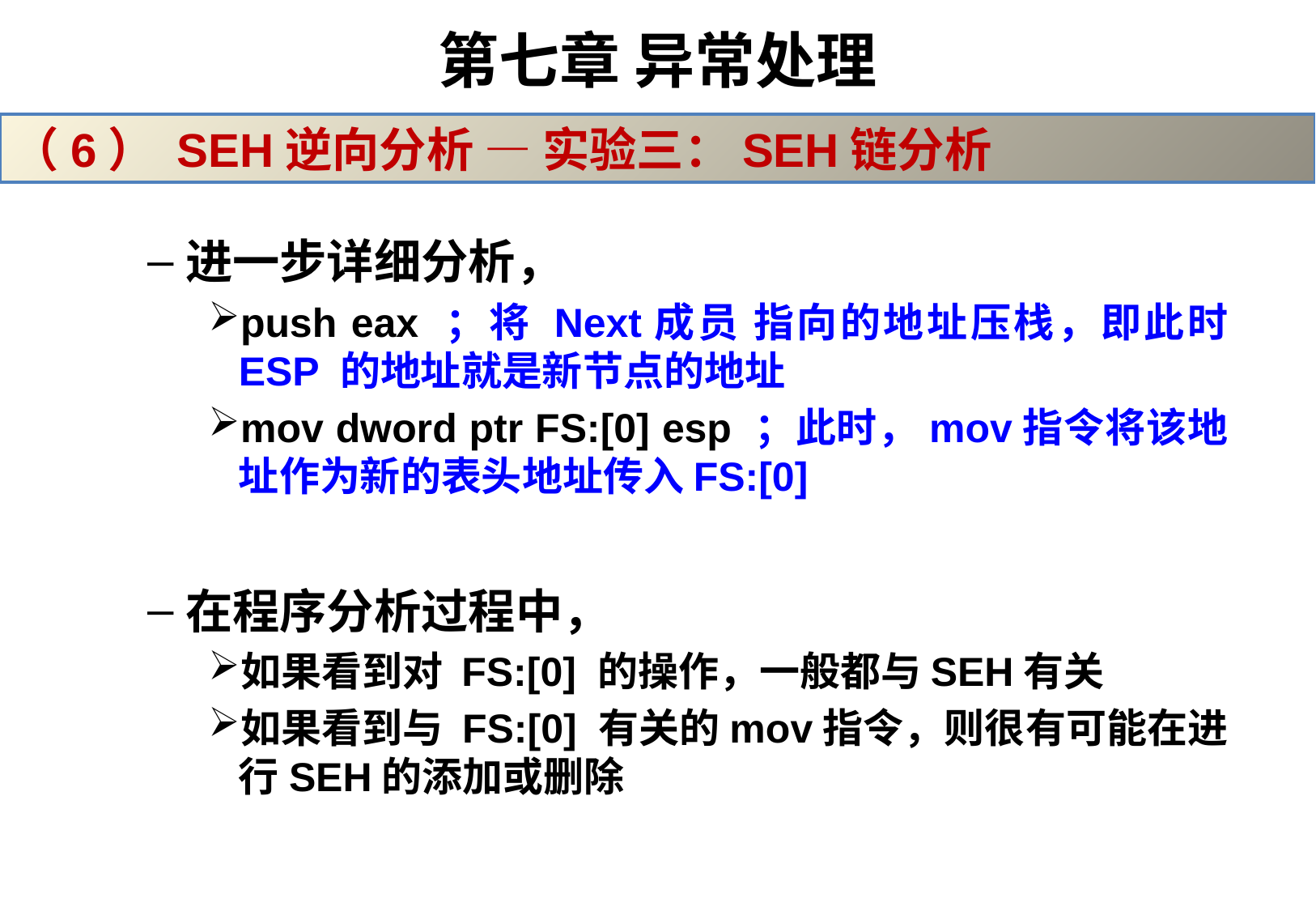

# 第七章 异常处理
（6） SEH逆向分析 — 实验三：SEH链分析
进一步详细分析，
push eax ；将 Next成员 指向的地址压栈，即此时 ESP 的地址就是新节点的地址
mov dword ptr FS:[0] esp ；此时，mov指令将该地址作为新的表头地址传入FS:[0]

在程序分析过程中，
如果看到对 FS:[0] 的操作，一般都与SEH有关
如果看到与 FS:[0] 有关的mov指令，则很有可能在进行SEH的添加或删除